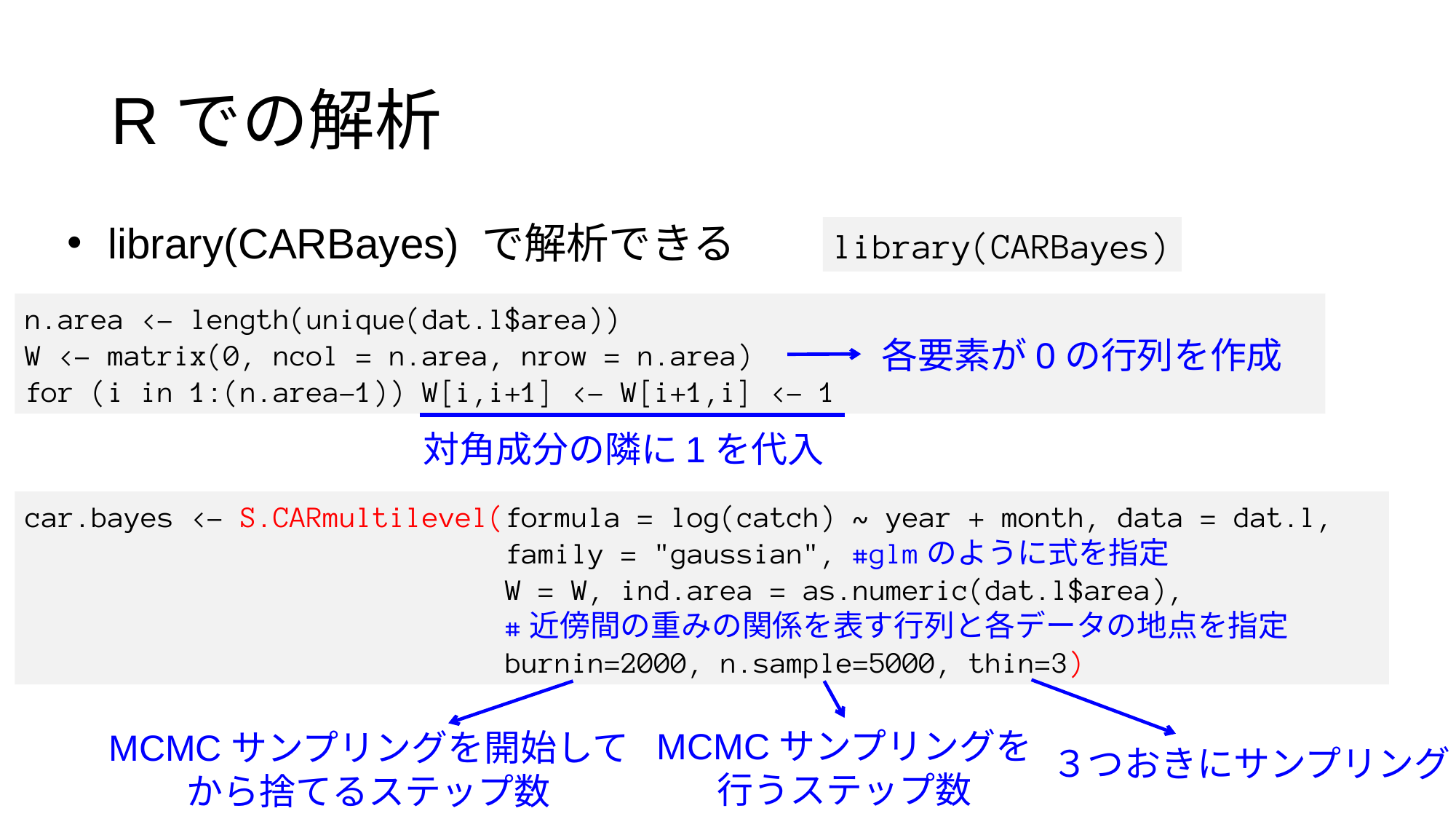

Rでの解析
library(CARBayes) で解析できる
library(CARBayes)
n.area <- length(unique(dat.l$area))
W <- matrix(0, ncol = n.area, nrow = n.area)
for (i in 1:(n.area-1)) W[i,i+1] <- W[i+1,i] <- 1
各要素が0の行列を作成
対角成分の隣に1を代入
car.bayes <- S.CARmultilevel(formula = log(catch) ~ year + month, data = dat.l,
                             family = "gaussian", #glmのように式を指定
                             W = W, ind.area = as.numeric(dat.l$area),
                             #近傍間の重みの関係を表す行列と各データの地点を指定
                             burnin=2000, n.sample=5000, thin=3)
MCMCサンプリングを
行うステップ数
MCMCサンプリングを開始してから捨てるステップ数
３つおきにサンプリング